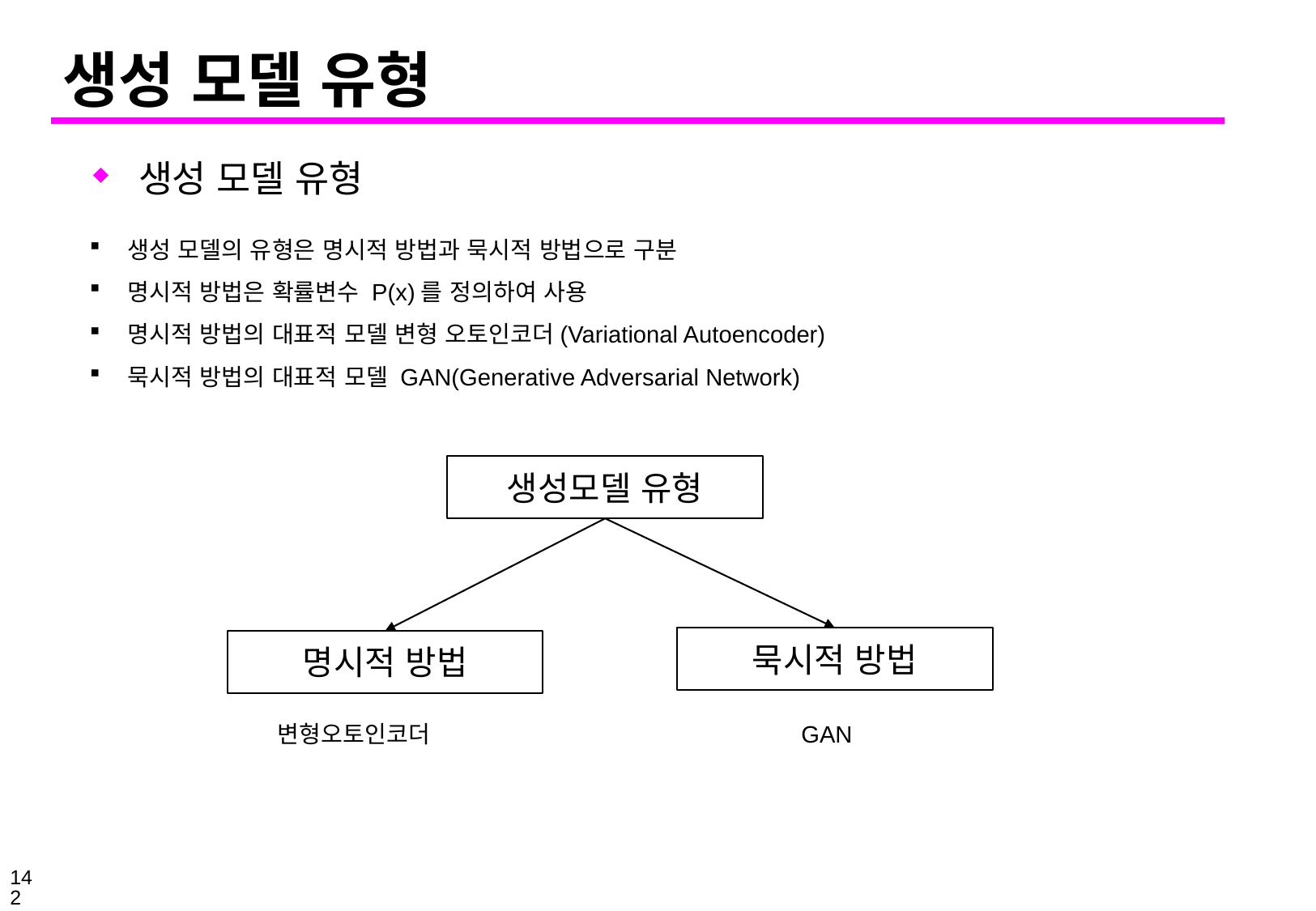

# 생성 모델 유형
생성 모델 유형
생성 모델의 유형은 명시적 방법과 묵시적 방법으로 구분
명시적 방법은 확률변수 P(x)를 정의하여 사용
명시적 방법의 대표적 모델 변형 오토인코더(Variational Autoencoder)
묵시적 방법의 대표적 모델 GAN(Generative Adversarial Network)
생성모델 유형
묵시적 방법
명시적 방법
변형오토인코더
GAN
142